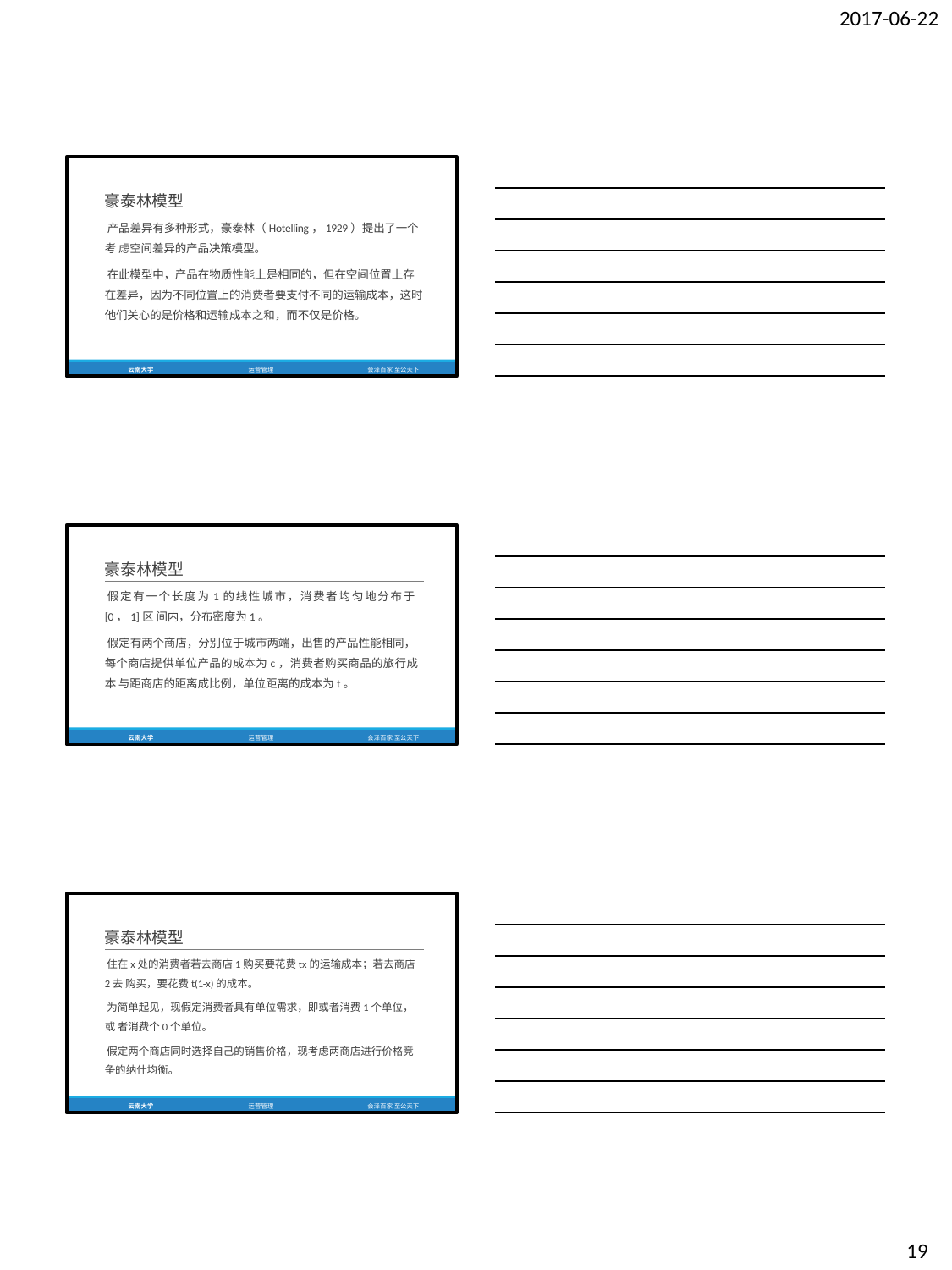

2017-06-22

豪泰林模型
产品差异有多种形式，豪泰林（Hotelling，1929）提出了一个考 虑空间差异的产品决策模型。
在此模型中，产品在物质性能上是相同的，但在空间位置上存 在差异，因为不同位置上的消费者要支付不同的运输成本，这时 他们关心的是价格和运输成本之和，而不仅是价格。

云南大学
运营管理
会泽百家 至公天下

豪泰林模型
假定有一个长度为1的线性城市，消费者均匀地分布于[0，1]区 间内，分布密度为1。
假定有两个商店，分别位于城市两端，出售的产品性能相同，  每个商店提供单位产品的成本为c，消费者购买商品的旅行成本 与距商店的距离成比例，单位距离的成本为t。

云南大学
运营管理
会泽百家 至公天下

豪泰林模型
住在x处的消费者若去商店1购买要花费tx的运输成本；若去商店2去 购买，要花费t(1-x)的成本。
为简单起见，现假定消费者具有单位需求，即或者消费1个单位，或 者消费个0个单位。
假定两个商店同时选择自己的销售价格，现考虑两商店进行价格竞 争的纳什均衡。

云南大学
运营管理
会泽百家 至公天下

19